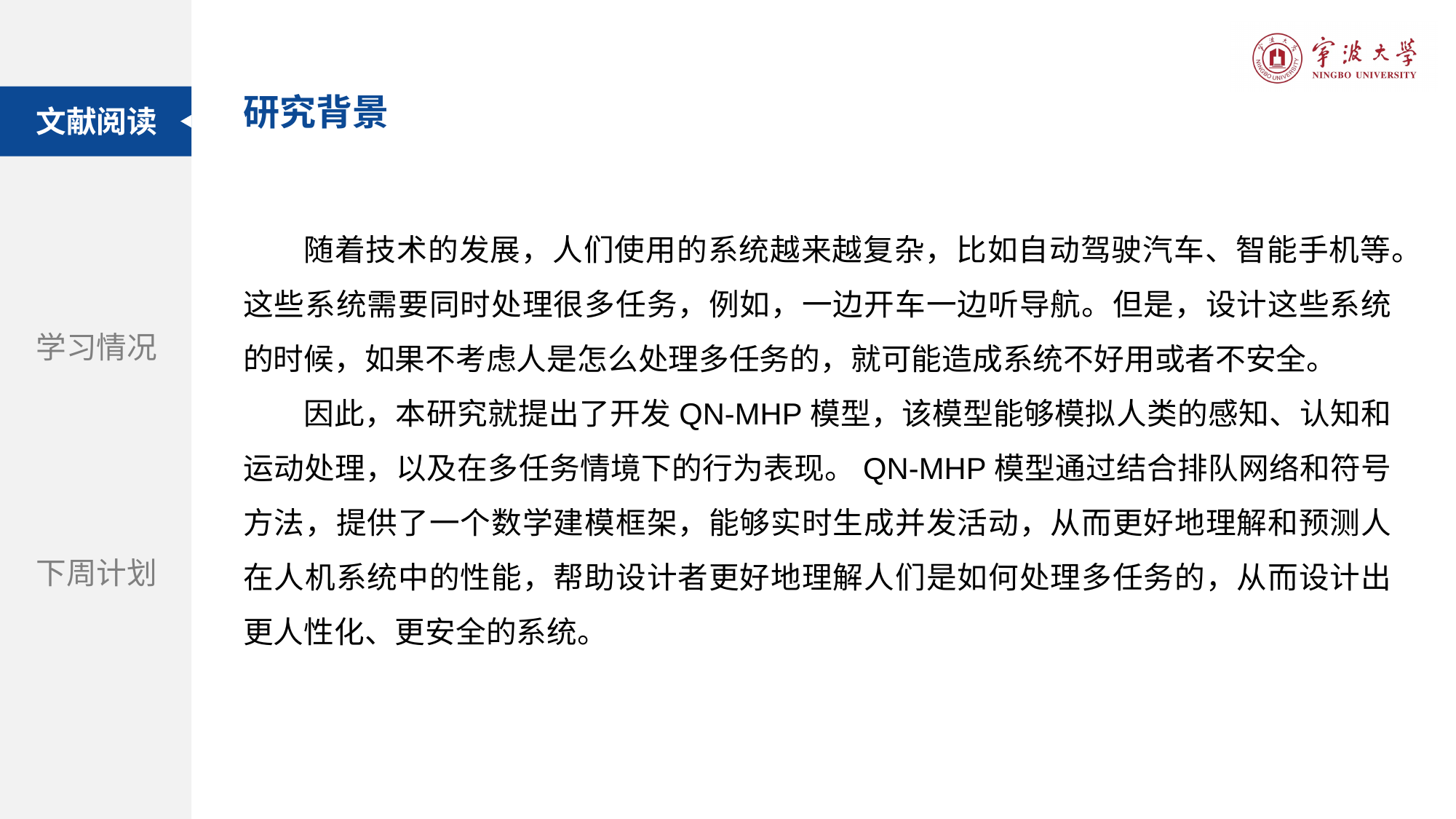

研究背景

文献阅读
题目：自动驾驶汽车和街道设计：使用虚拟现实实验探索中央分隔带在提高行人过街安全性方面的作用
随着技术的发展，人们使用的系统越来越复杂，比如自动驾驶汽车、智能手机等。这些系统需要同时处理很多任务，例如，一边开车一边听导航。但是，设计这些系统的时候，如果不考虑人是怎么处理多任务的，就可能造成系统不好用或者不安全。
因此，本研究就提出了开发QN-MHP模型，该模型能够模拟人类的感知、认知和运动处理，以及在多任务情境下的行为表现。QN-MHP模型通过结合排队网络和符号方法，提供了一个数学建模框架，能够实时生成并发活动，从而更好地理解和预测人在人机系统中的性能，帮助设计者更好地理解人们是如何处理多任务的，从而设计出更人性化、更安全的系统。

学习情况
期刊：Accident Analysis and Prevention
下周计划